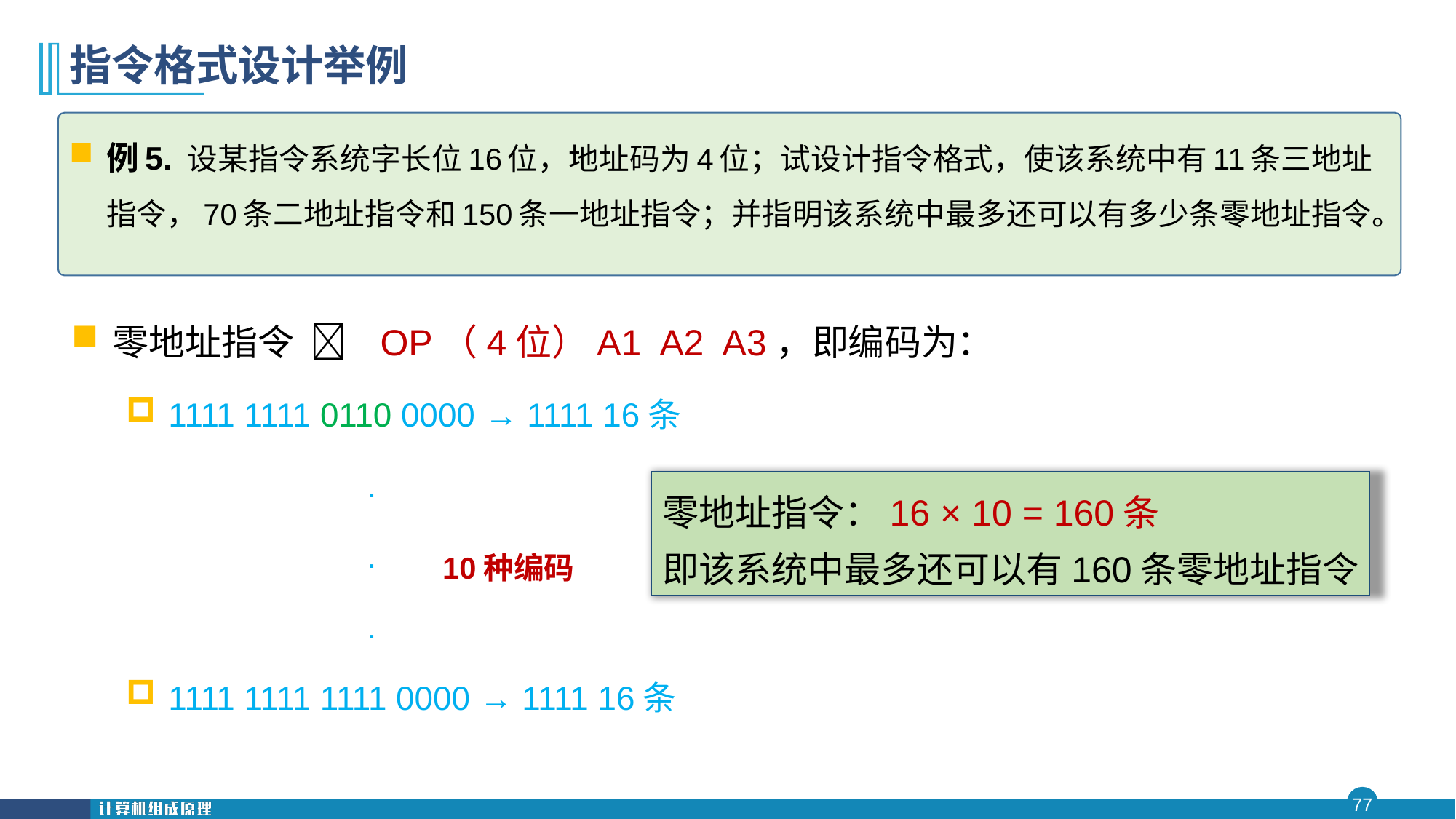

# 指令格式设计举例

例5. 设某指令系统字长位16位，地址码为4位；试设计指令格式，使该系统中有11条三地址指令，70条二地址指令和150条一地址指令；并指明该系统中最多还可以有多少条零地址指令。

零地址指令  ⇒   OP（4位）A1  A2  A3，即编码为：
1111 1111 0110 0000 → 1111 16条
                          .
                          .
                          .
1111 1111 1111 0000 → 1111 16条
零地址指令：16 × 10 = 160条
即该系统中最多还可以有160条零地址指令
10种编码